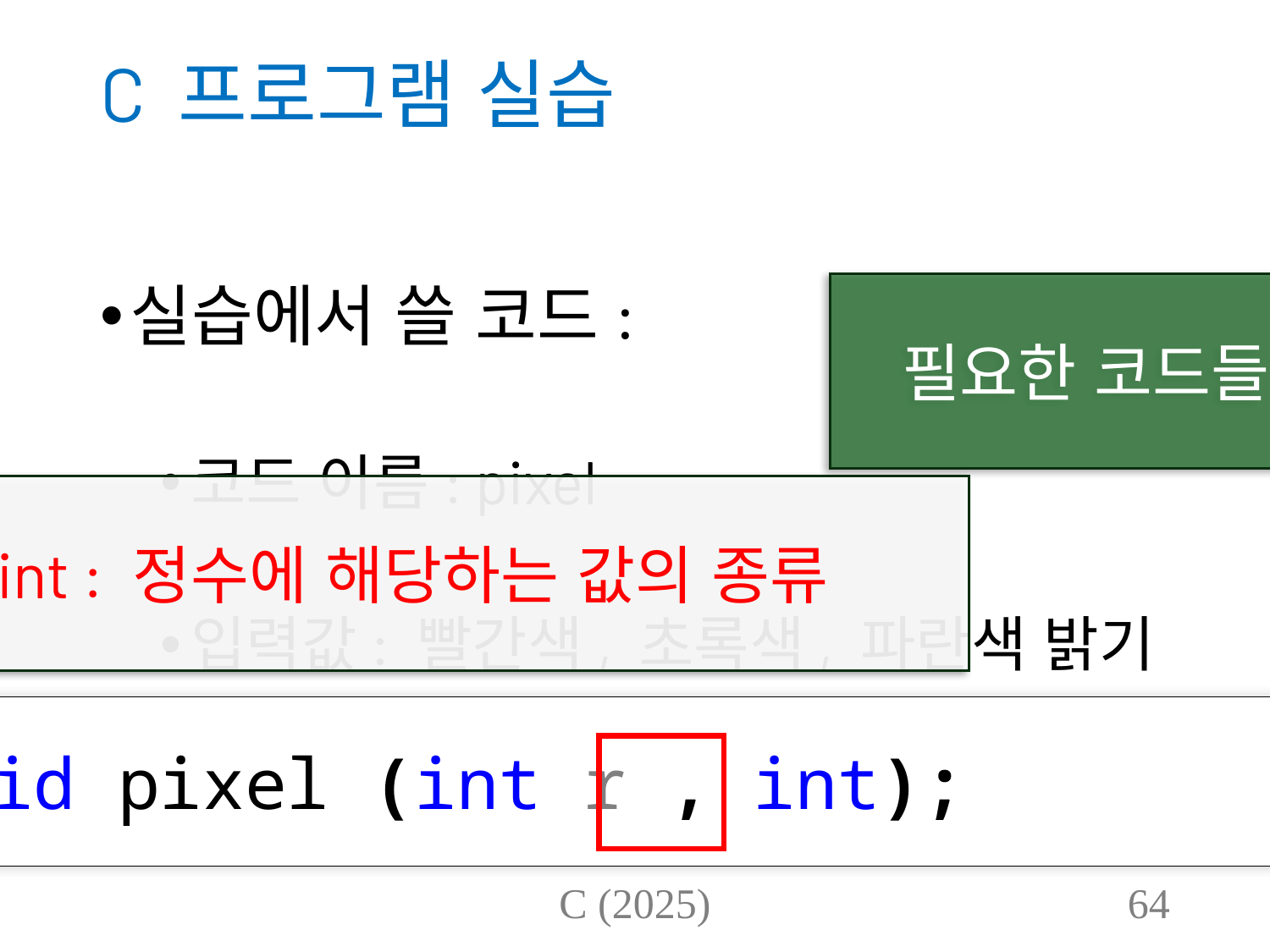

# C 프로그램 실습

실습에서 쓸 코드:

코드 이름: pixel

입력값: 빨간색, 초록색, 파란색 밝기

결과값: 없음
필요한 코드들 나열
int : 정수에 해당하는 값의 종류
void pixel (int r , int);

C (2025)
64